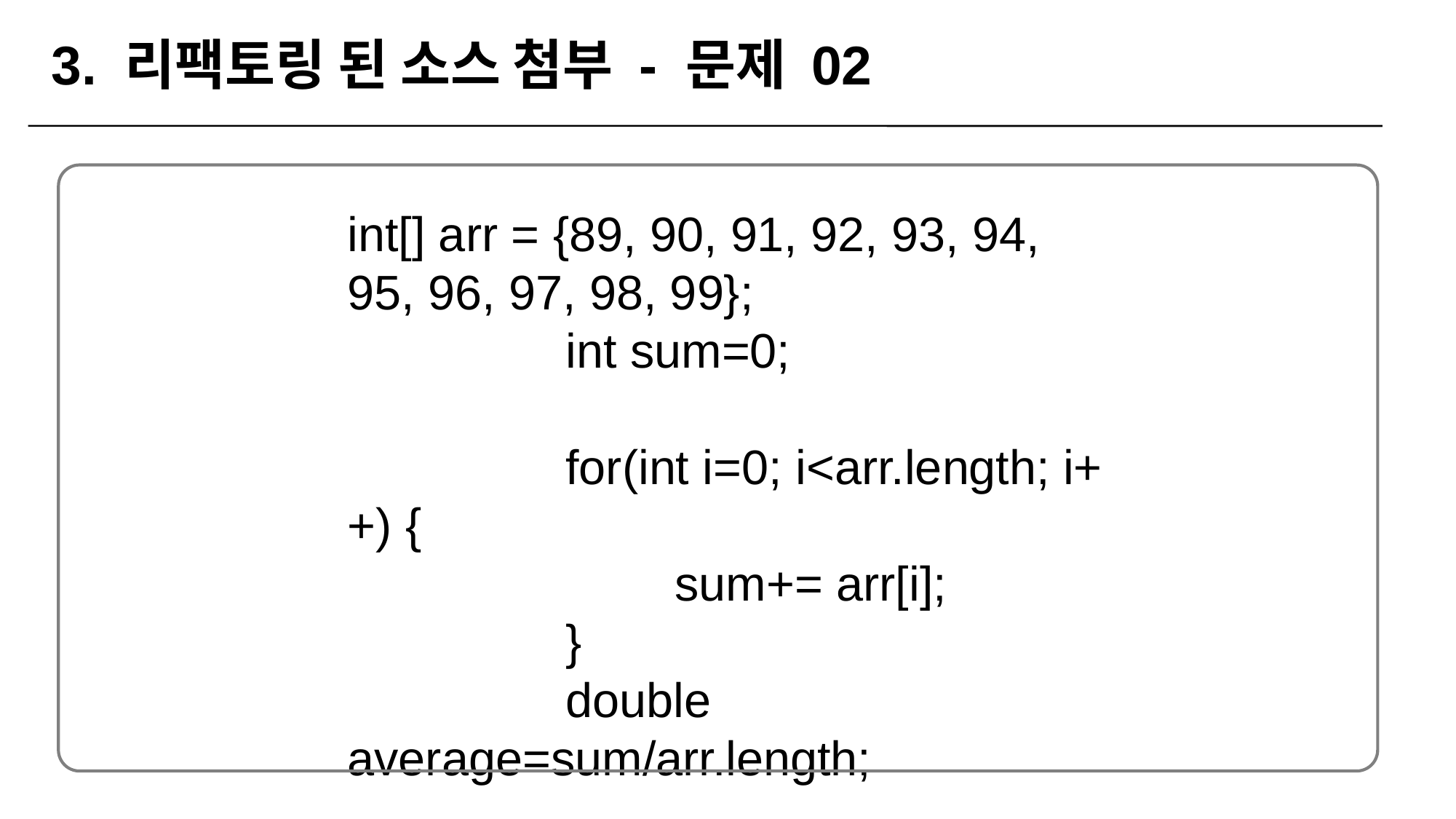

3. 리팩토링 된 소스 첨부 - 문제 02

int[] arr = {89, 90, 91, 92, 93, 94, 95, 96, 97, 98, 99};
		int sum=0;

		for(int i=0; i<arr.length; i++) {
			sum+= arr[i];
		}
		double average=sum/arr.length;
		System.out.println(average);